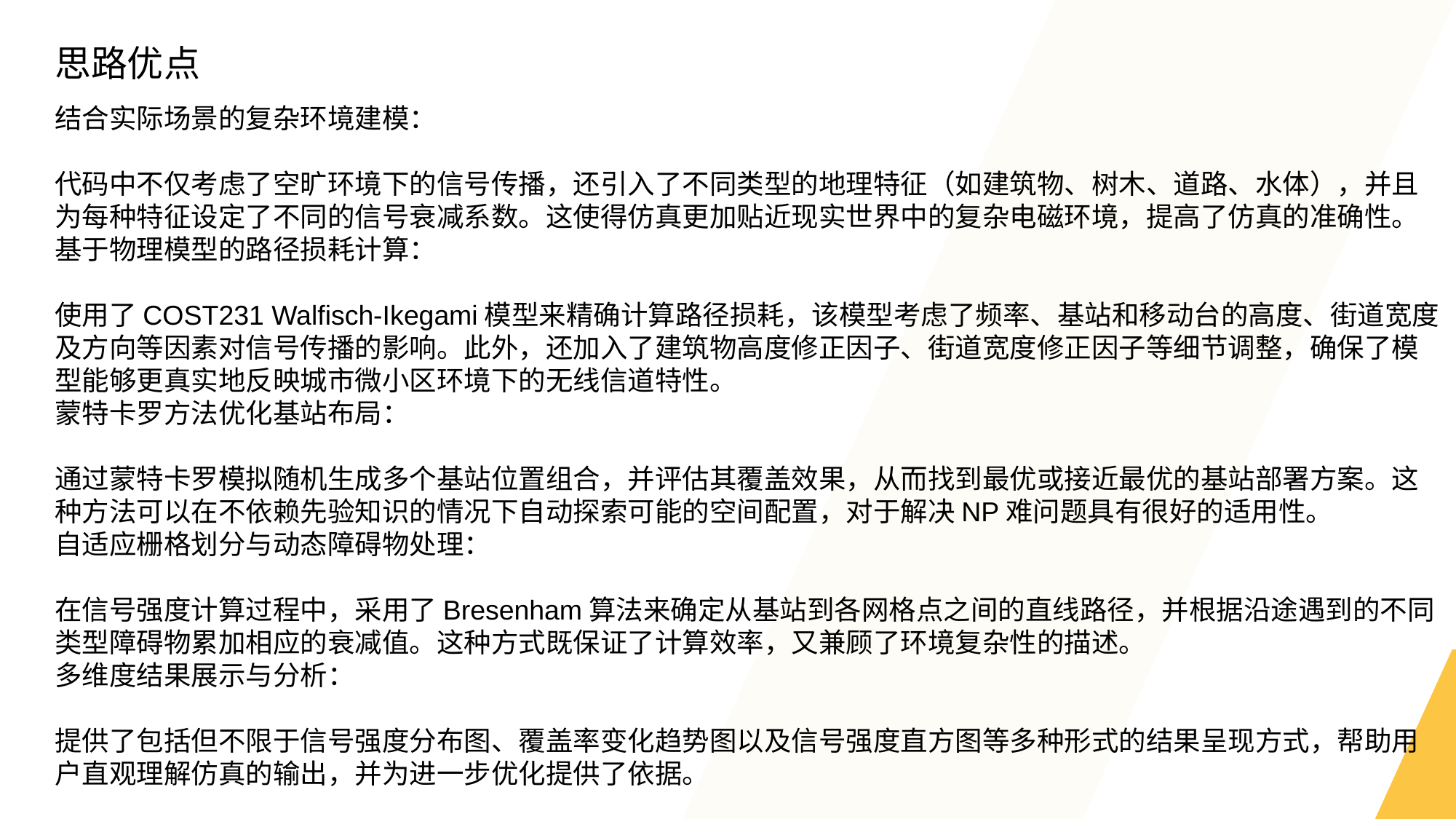

思路优点

结合实际场景的复杂环境建模：

代码中不仅考虑了空旷环境下的信号传播，还引入了不同类型的地理特征（如建筑物、树木、道路、水体），并且为每种特征设定了不同的信号衰减系数。这使得仿真更加贴近现实世界中的复杂电磁环境，提高了仿真的准确性。
基于物理模型的路径损耗计算：

使用了COST231 Walfisch-Ikegami模型来精确计算路径损耗，该模型考虑了频率、基站和移动台的高度、街道宽度及方向等因素对信号传播的影响。此外，还加入了建筑物高度修正因子、街道宽度修正因子等细节调整，确保了模型能够更真实地反映城市微小区环境下的无线信道特性。
蒙特卡罗方法优化基站布局：

通过蒙特卡罗模拟随机生成多个基站位置组合，并评估其覆盖效果，从而找到最优或接近最优的基站部署方案。这种方法可以在不依赖先验知识的情况下自动探索可能的空间配置，对于解决NP难问题具有很好的适用性。
自适应栅格划分与动态障碍物处理：

在信号强度计算过程中，采用了Bresenham算法来确定从基站到各网格点之间的直线路径，并根据沿途遇到的不同类型障碍物累加相应的衰减值。这种方式既保证了计算效率，又兼顾了环境复杂性的描述。
多维度结果展示与分析：

提供了包括但不限于信号强度分布图、覆盖率变化趋势图以及信号强度直方图等多种形式的结果呈现方式，帮助用户直观理解仿真的输出，并为进一步优化提供了依据。